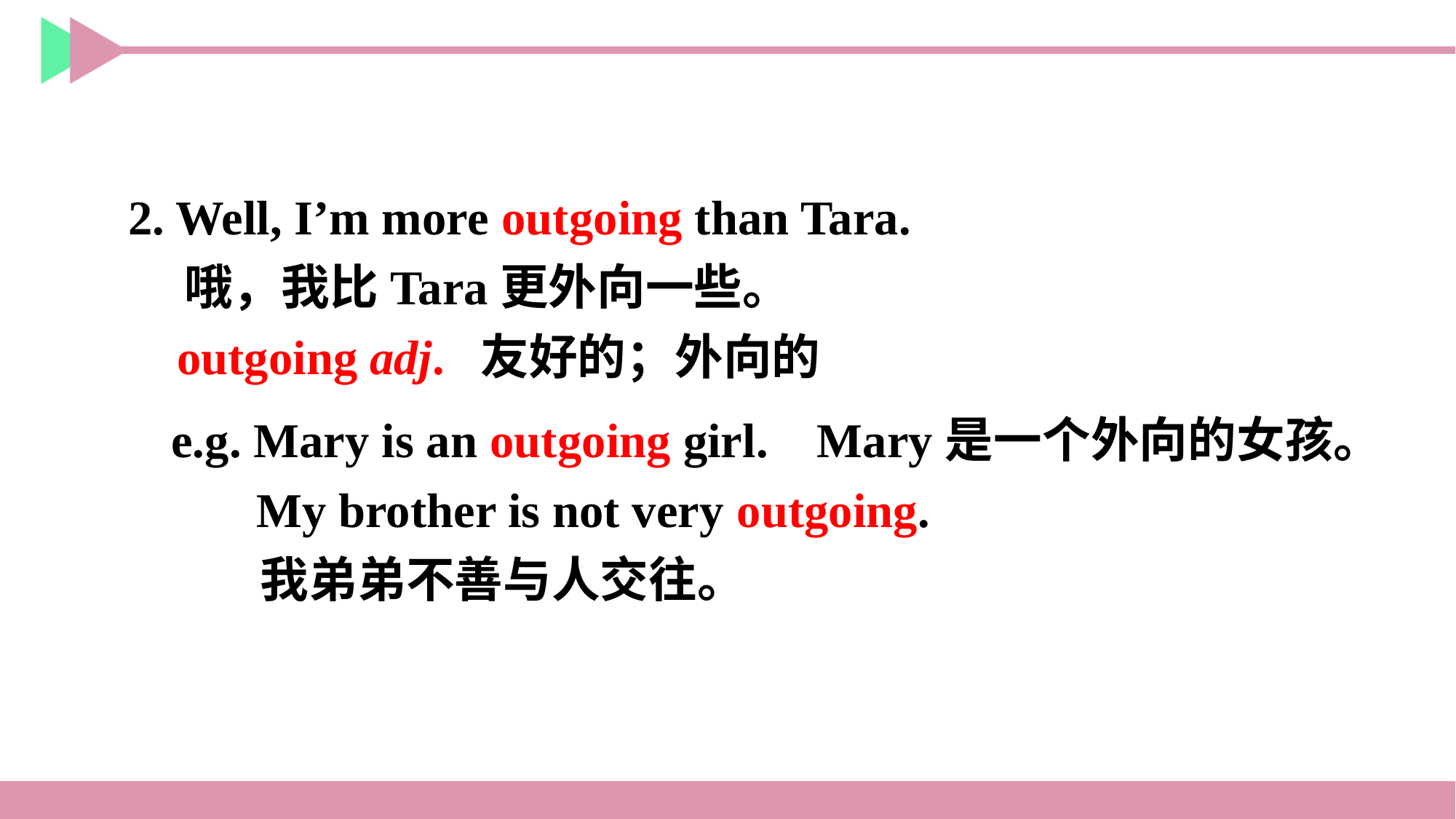

2. Well, I’m more outgoing than Tara.
    哦，我比Tara更外向一些。
    outgoing adj.  友好的；外向的
e.g. Mary is an outgoing girl.    Mary是一个外向的女孩。
       My brother is not very outgoing.
       我弟弟不善与人交往。